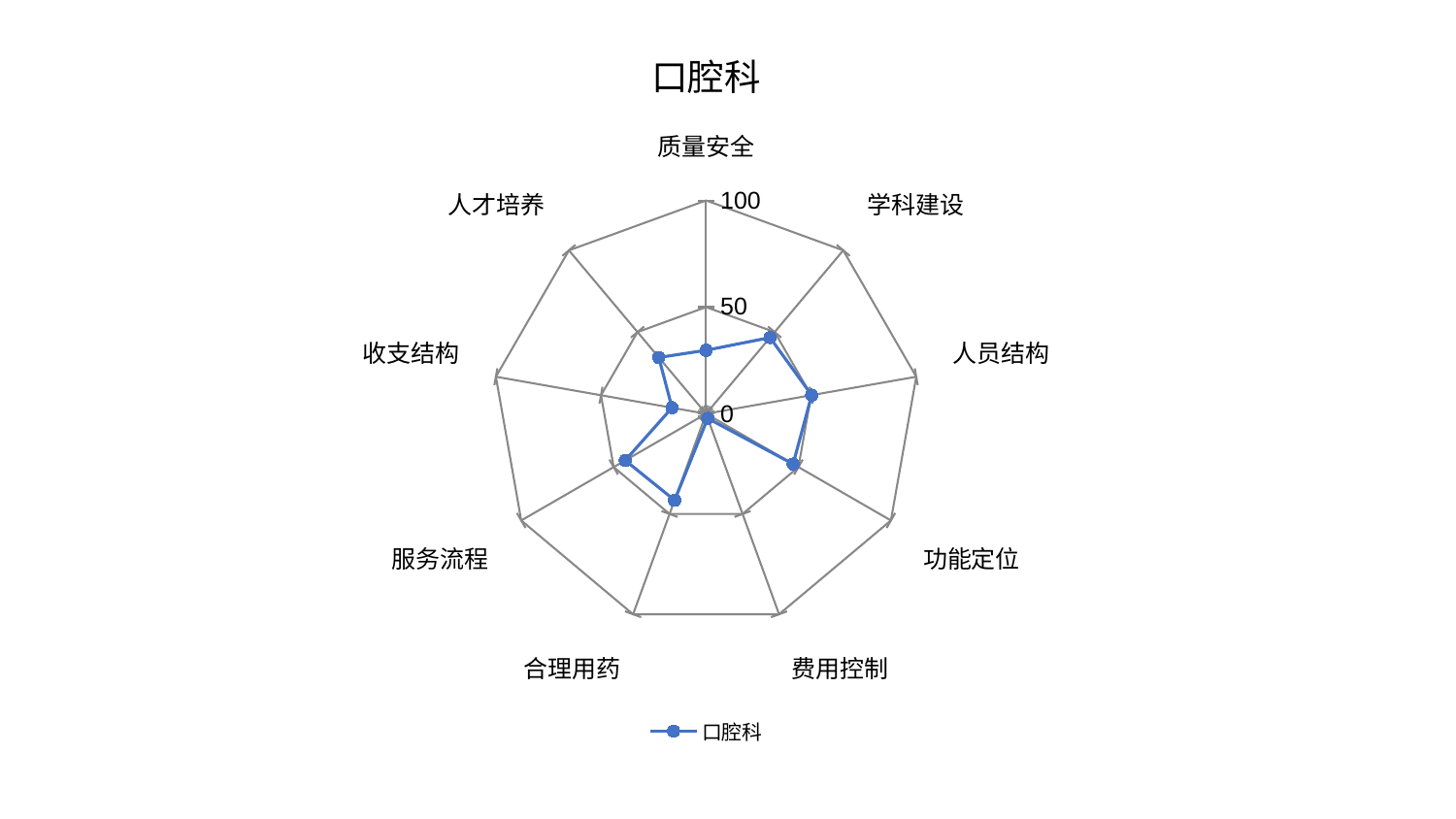

### Chart: 口腔科

| Category | 口腔科 |
|---|---|
| 质量安全 | 29.77226005096092 |
| 学科建设 | 46.63319105428034 |
| 人员结构 | 50.248225116354114 |
| 功能定位 | 47.11466709947711 |
| 费用控制 | 2.2945913004178555 |
| 合理用药 | 43.14412233657107 |
| 服务流程 | 43.74524437291307 |
| 收支结构 | 16.200636095052957 |
| 人才培养 | 34.4792030274128 |
87